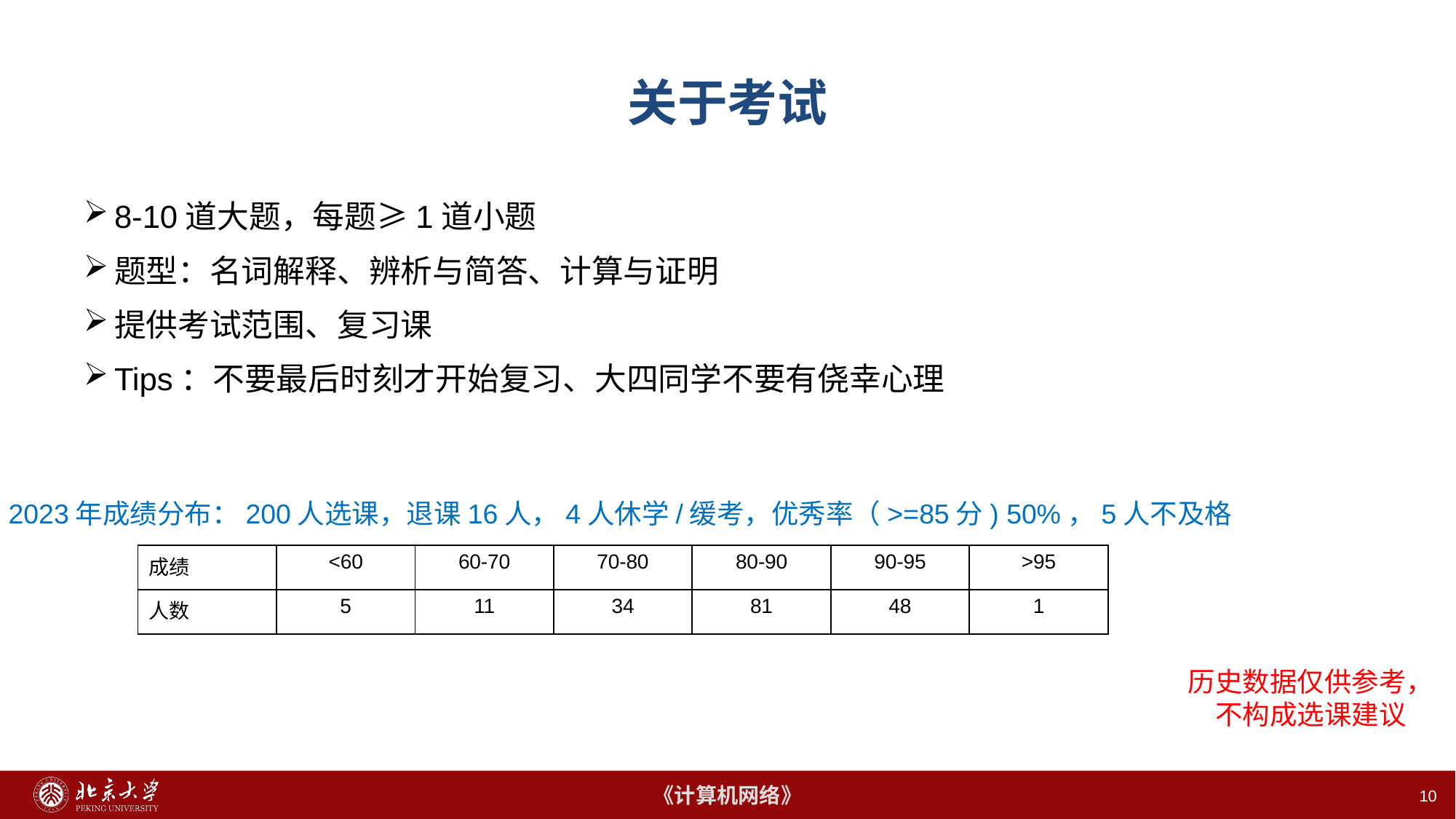

# 关于考试
8-10道大题，每题≥1道小题
题型：名词解释、辨析与简答、计算与证明
提供考试范围、复习课
Tips：不要最后时刻才开始复习、大四同学不要有侥幸心理

2023年成绩分布：200人选课，退课16人，4人休学/缓考，优秀率（>=85分) 50%，5人不及格
| 成绩 | <60 | 60-70 | 70-80 | 80-90 | 90-95 | >95 |
| --- | --- | --- | --- | --- | --- | --- |
| 人数 | 5 | 11 | 34 | 81 | 48 | 1 |
历史数据仅供参考，
不构成选课建议
10